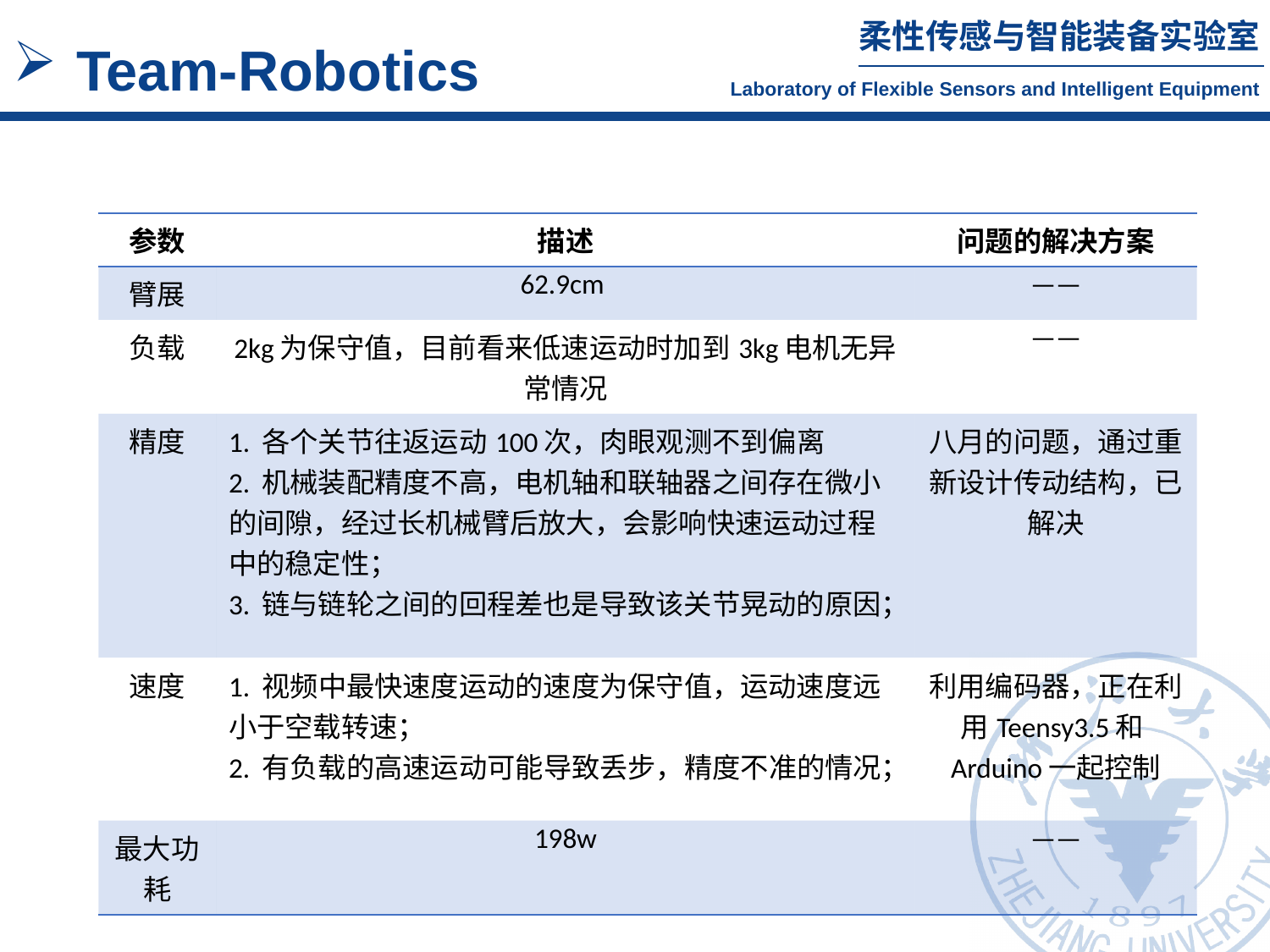

Team-Robotics
| 参数 | 描述 | 问题的解决方案 |
| --- | --- | --- |
| 臂展 | 62.9cm | —— |
| 负载 | 2kg为保守值，目前看来低速运动时加到3kg电机无异常情况 | —— |
| 精度 | 1. 各个关节往返运动100次，肉眼观测不到偏离 2. 机械装配精度不高，电机轴和联轴器之间存在微小的间隙，经过长机械臂后放大，会影响快速运动过程中的稳定性； 3. 链与链轮之间的回程差也是导致该关节晃动的原因； | 八月的问题，通过重新设计传动结构，已解决 |
| 速度 | 1. 视频中最快速度运动的速度为保守值，运动速度远小于空载转速； 2. 有负载的高速运动可能导致丢步，精度不准的情况； | 利用编码器，正在利用Teensy3.5和Arduino一起控制 |
| 最大功耗 | 198w | —— |